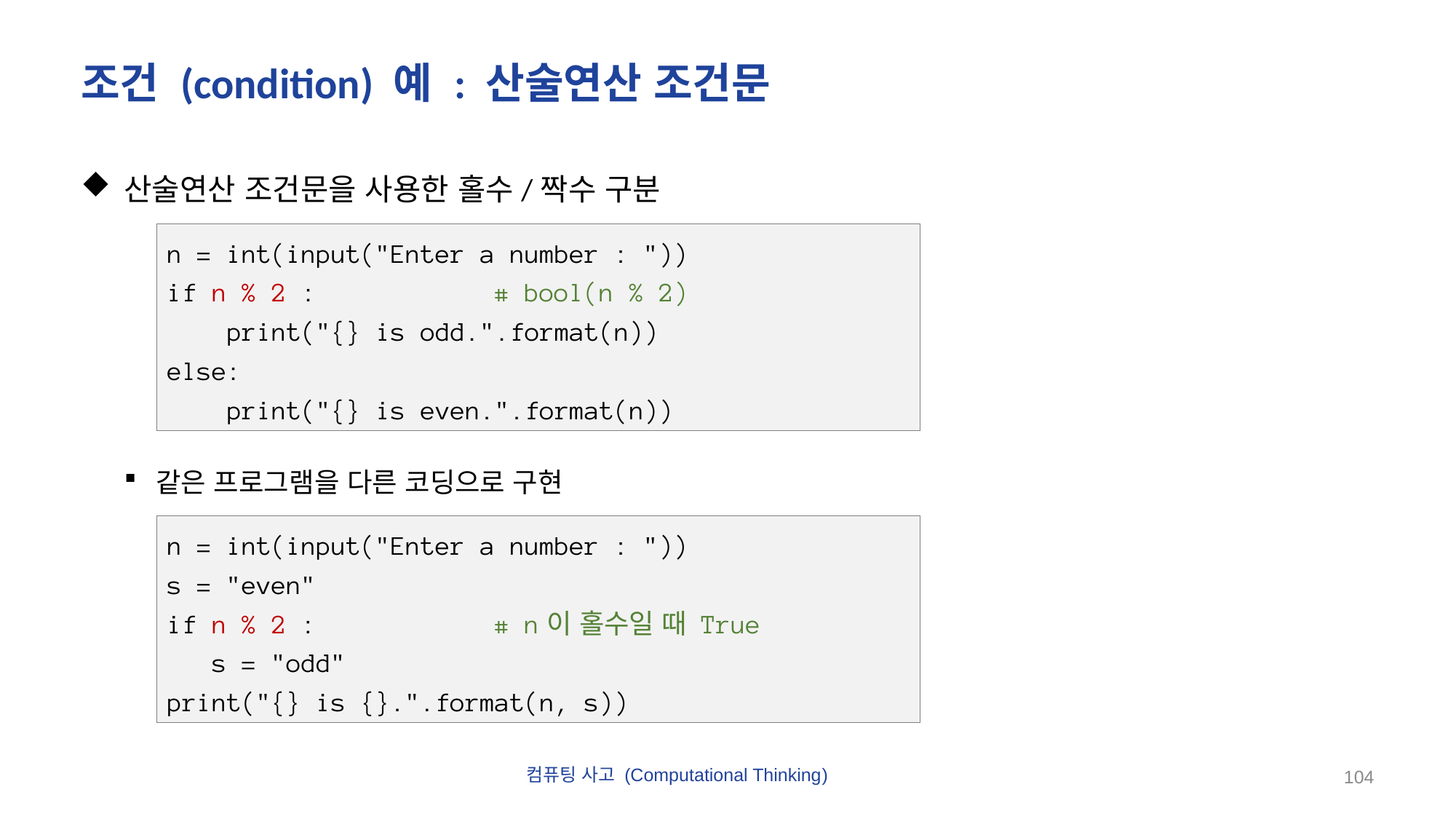

# 조건 (condition) 예 : 산술연산 조건문
산술연산 조건문을 사용한 홀수/짝수 구분

같은 프로그램을 다른 코딩으로 구현
n = int(input("Enter a number : "))
if n % 2 :		# bool(n % 2)
    print("{} is odd.".format(n))
else:
    print("{} is even.".format(n))
n = int(input("Enter a number : "))
s = "even"
if n % 2 :		# n이 홀수일 때 True
   s = "odd"
print("{} is {}.".format(n, s))